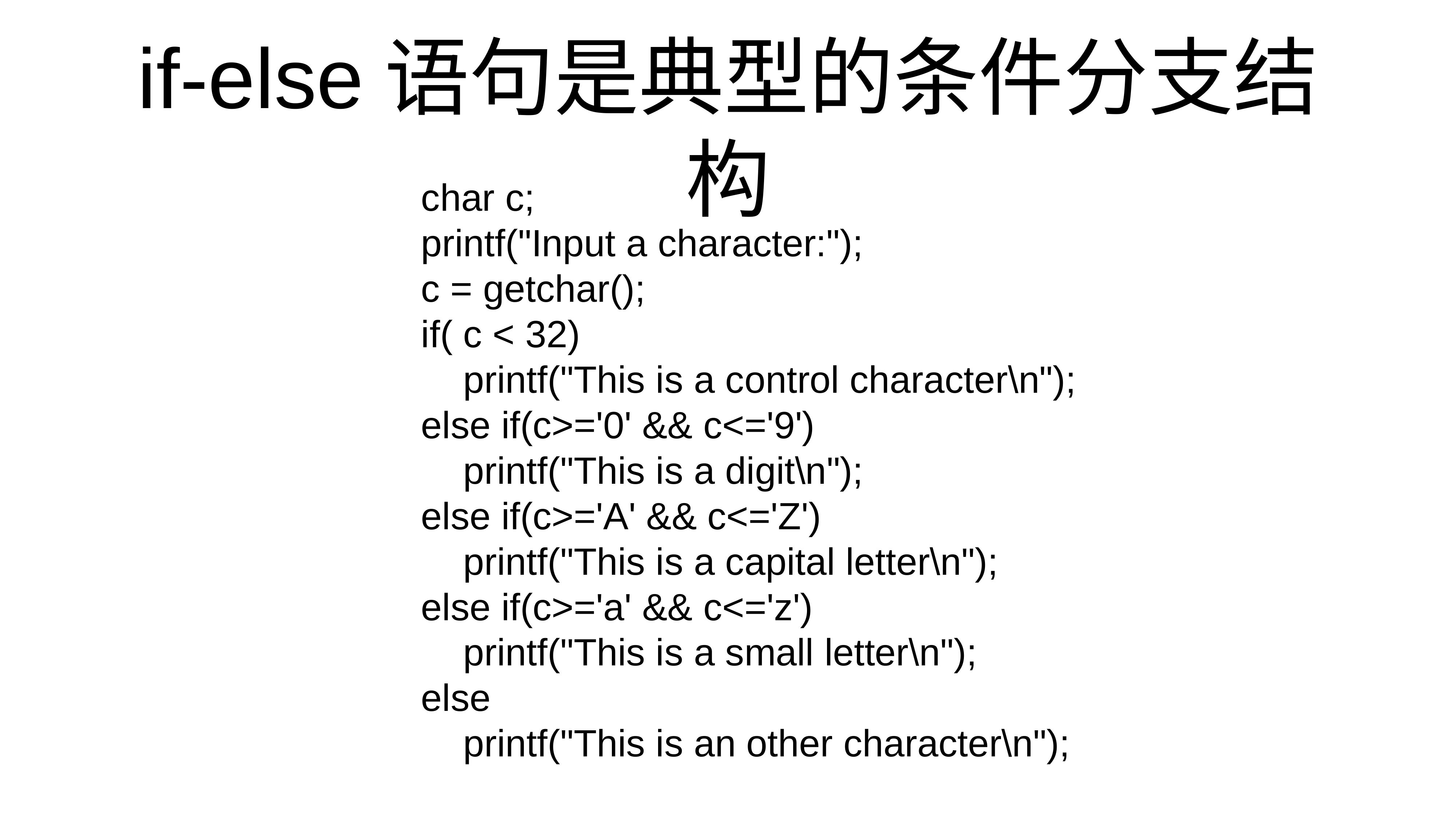

# if-else语句是典型的条件分支结构
    char c;
    printf("Input a character:");
    c = getchar();
    if( c < 32)
        printf("This is a control character\n");
    else if(c>='0' && c<='9')
        printf("This is a digit\n");
    else if(c>='A' && c<='Z')
        printf("This is a capital letter\n");
    else if(c>='a' && c<='z')
        printf("This is a small letter\n");
    else
        printf("This is an other character\n");